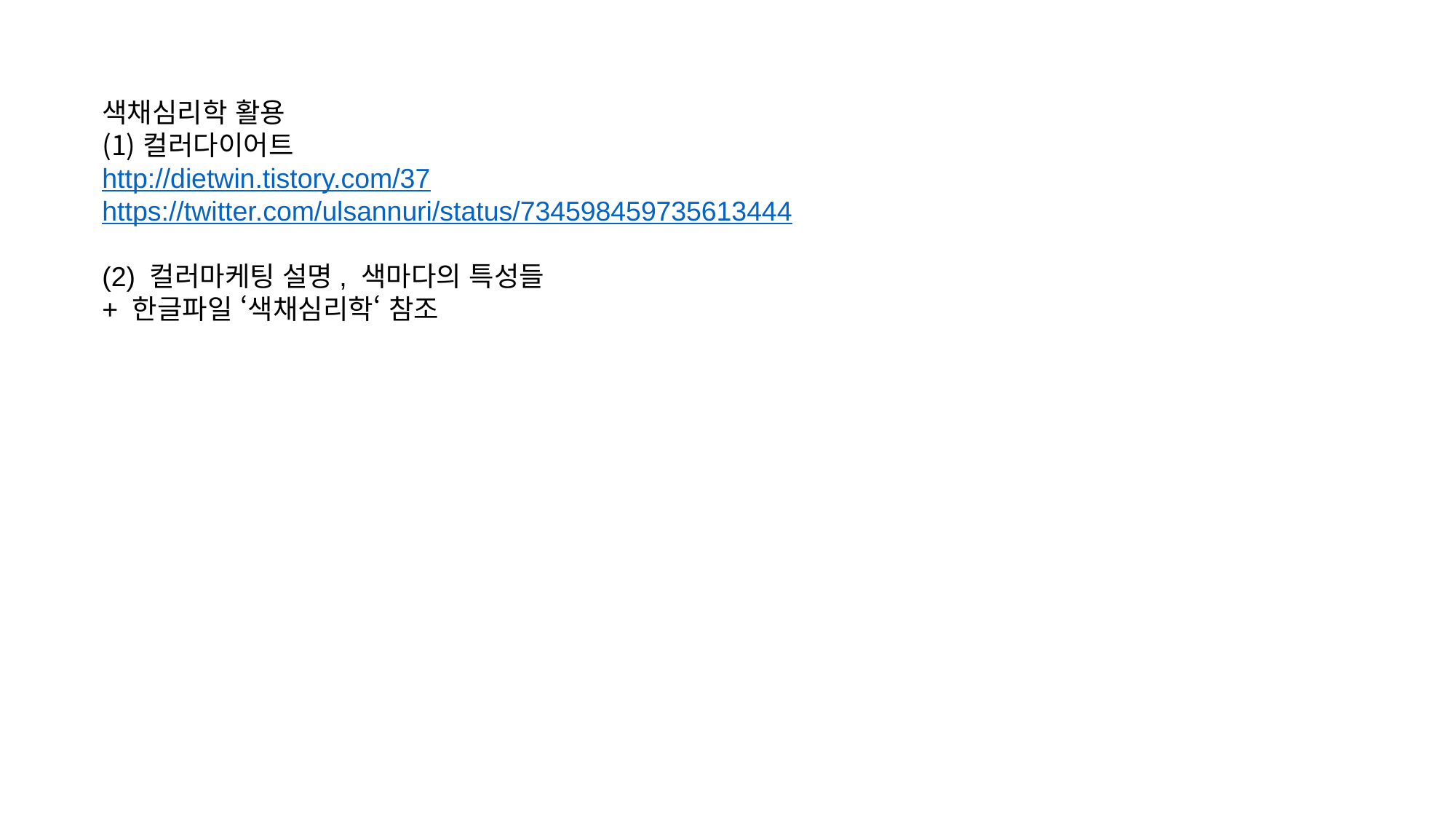

색채심리학 활용
컬러다이어트
http://dietwin.tistory.com/37
https://twitter.com/ulsannuri/status/734598459735613444

(2) 컬러마케팅 설명, 색마다의 특성들
+ 한글파일 ‘색채심리학‘ 참조